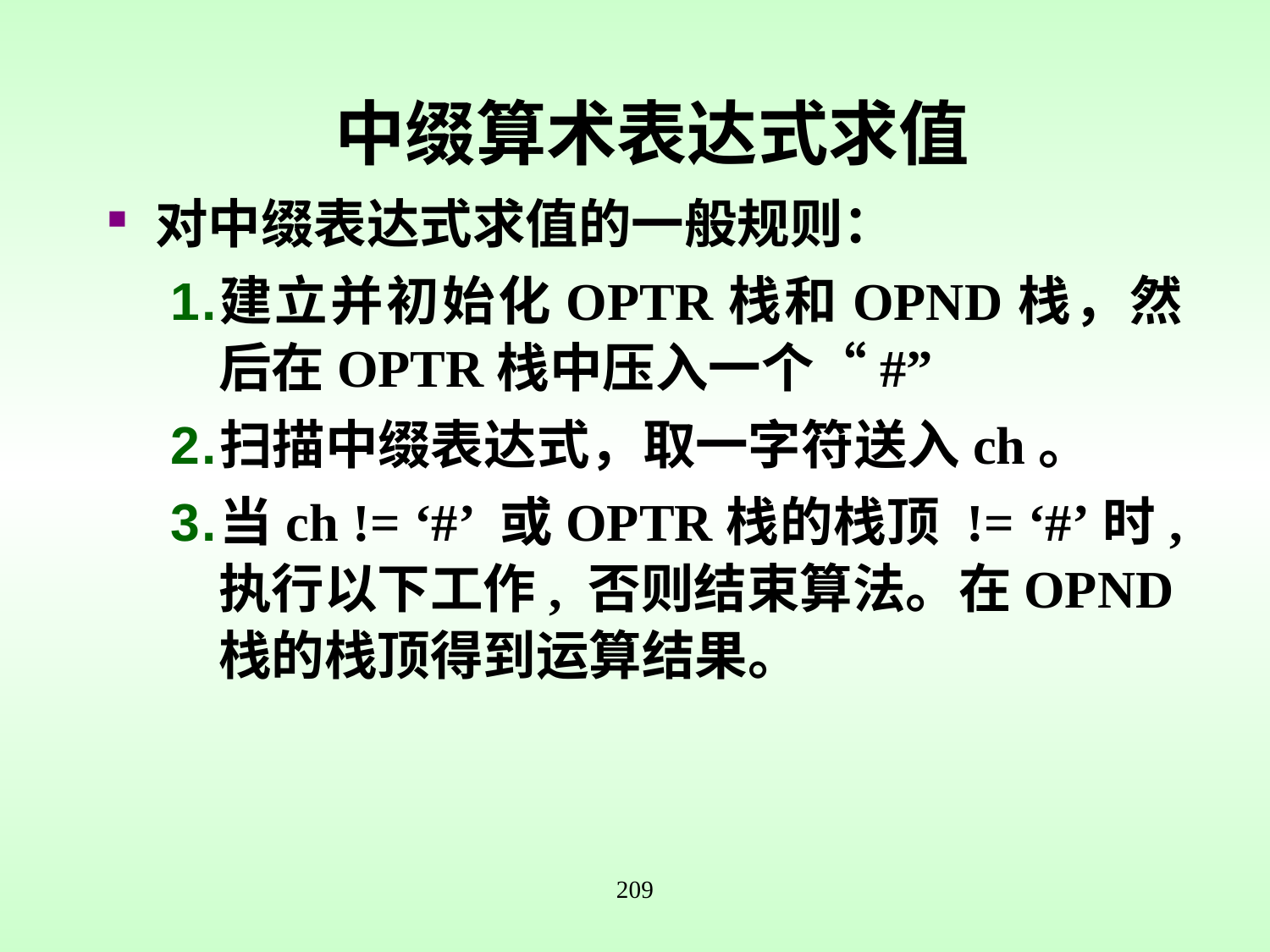

中缀算术表达式求值
对中缀表达式求值的一般规则：
建立并初始化OPTR栈和OPND栈，然后在OPTR栈中压入一个“#”
扫描中缀表达式，取一字符送入ch。
当ch != ‘#’ 或OPTR栈的栈顶 != ‘#’时, 执行以下工作, 否则结束算法。在OPND栈的栈顶得到运算结果。
209